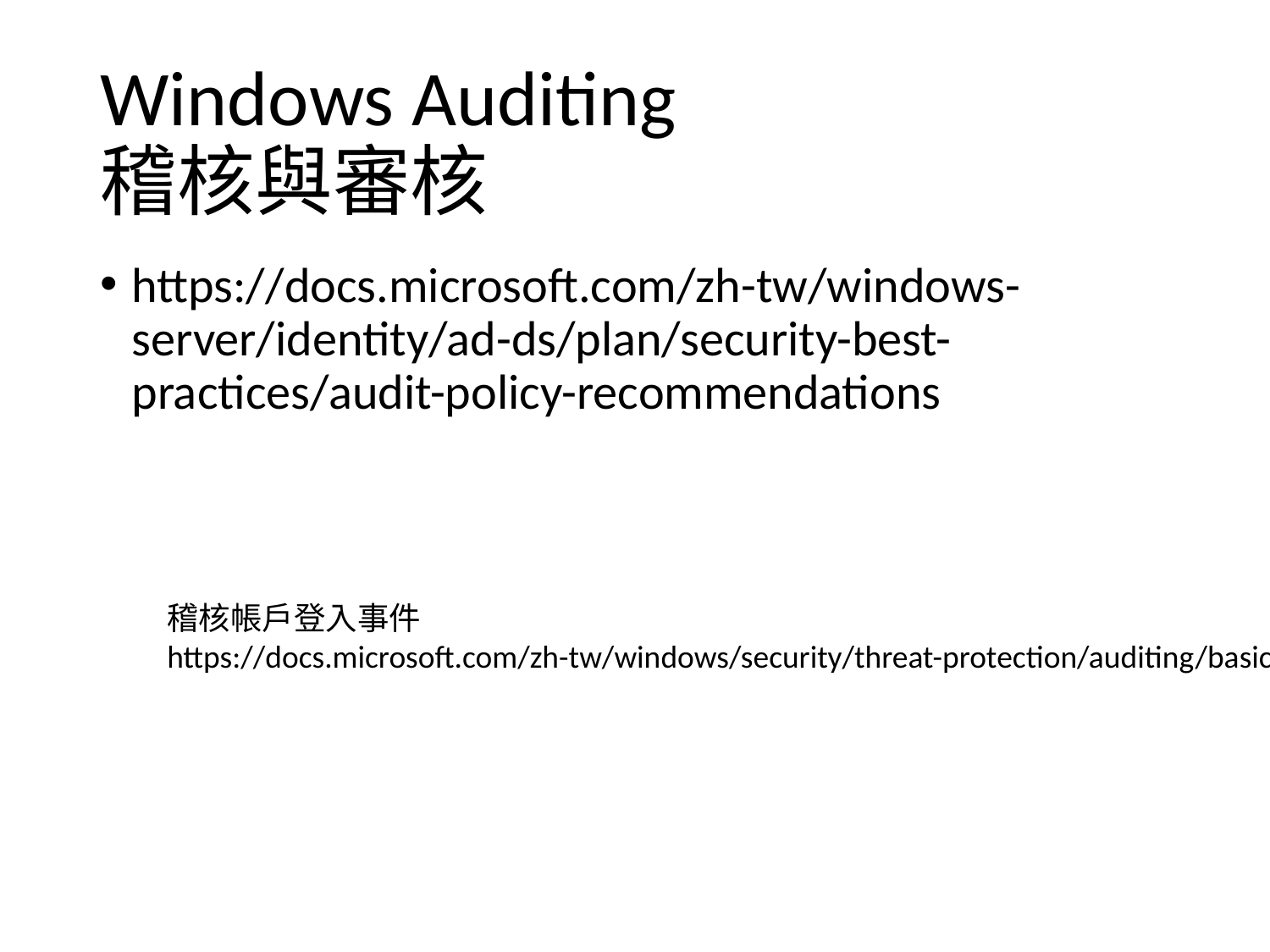

# Windows Auditing 稽核與審核
https://docs.microsoft.com/zh-tw/windows-server/identity/ad-ds/plan/security-best-practices/audit-policy-recommendations
稽核帳戶登入事件
https://docs.microsoft.com/zh-tw/windows/security/threat-protection/auditing/basic-audit-account-logon-events